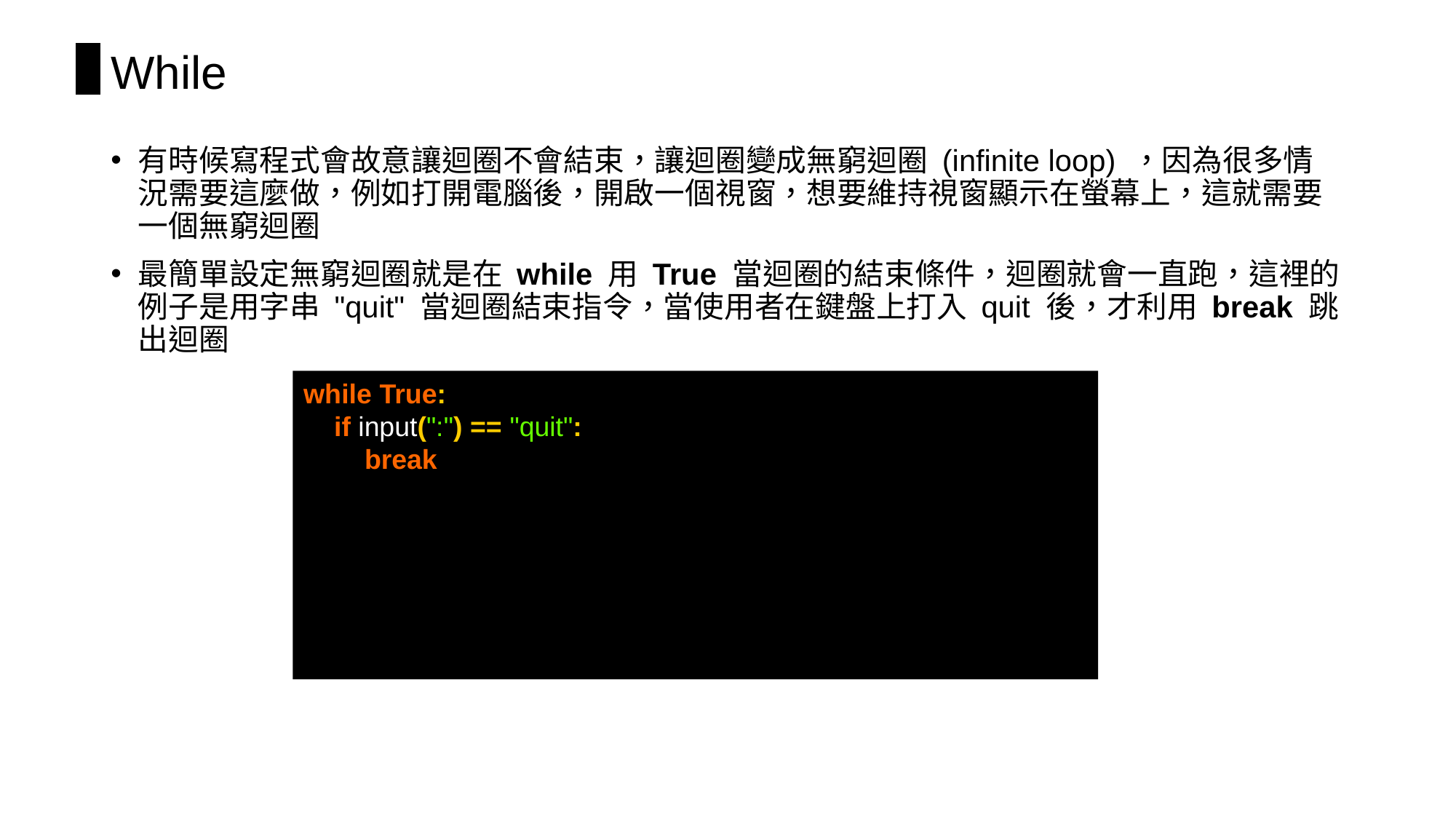

# While
有時候寫程式會故意讓迴圈不會結束，讓迴圈變成無窮迴圈 (infinite loop) ，因為很多情況需要這麼做，例如打開電腦後，開啟一個視窗，想要維持視窗顯示在螢幕上，這就需要一個無窮迴圈
最簡單設定無窮迴圈就是在 while 用 True 當迴圈的結束條件，迴圈就會一直跑，這裡的例子是用字串 "quit" 當迴圈結束指令，當使用者在鍵盤上打入 quit 後，才利用 break 跳出迴圈
while True:
    if input(":") == "quit":
        break